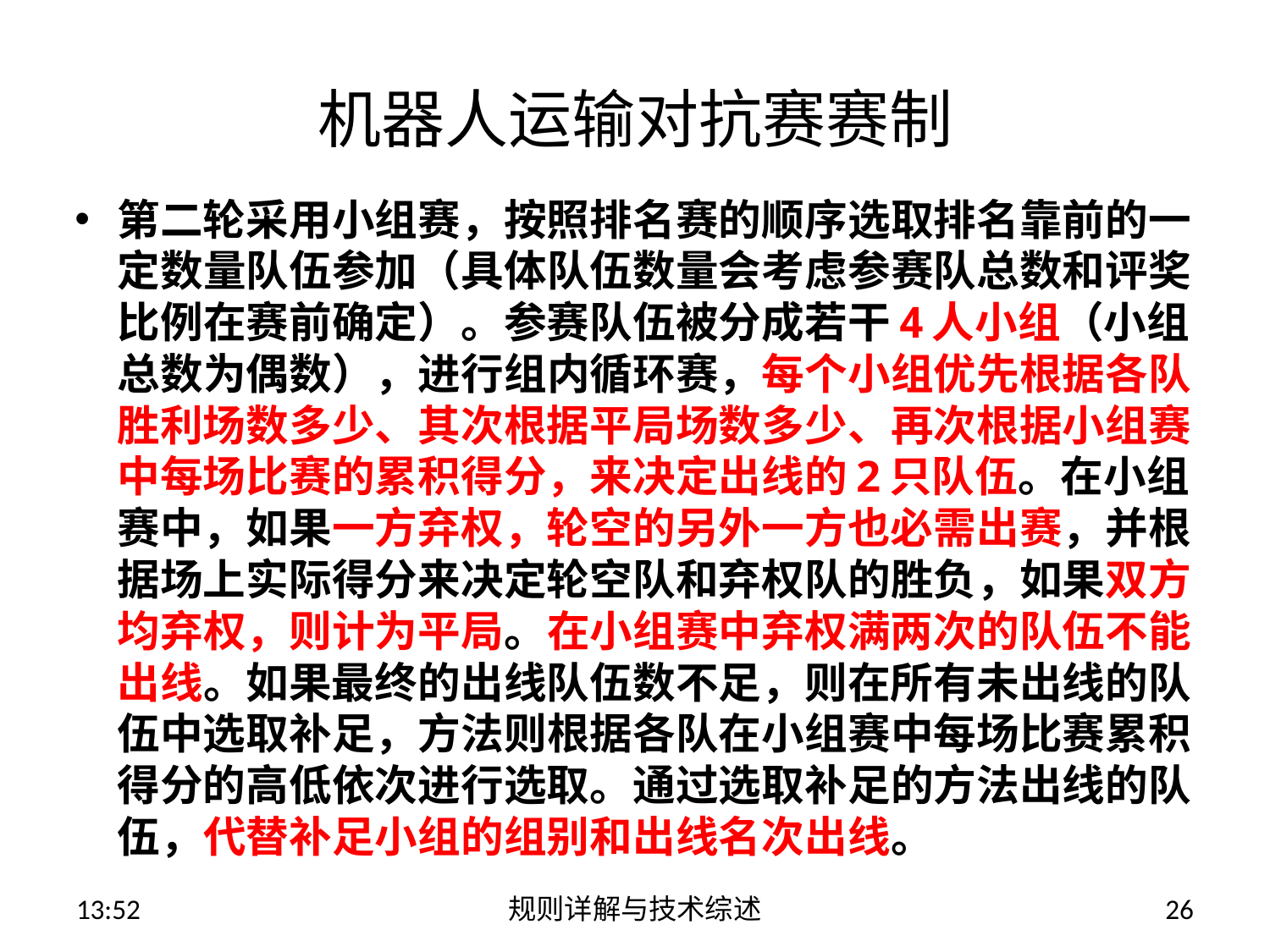

# 机器人运输对抗赛赛制
第二轮采用小组赛，按照排名赛的顺序选取排名靠前的一定数量队伍参加（具体队伍数量会考虑参赛队总数和评奖比例在赛前确定）。参赛队伍被分成若干4人小组（小组总数为偶数），进行组内循环赛，每个小组优先根据各队胜利场数多少、其次根据平局场数多少、再次根据小组赛中每场比赛的累积得分，来决定出线的2只队伍。在小组赛中，如果一方弃权，轮空的另外一方也必需出赛，并根据场上实际得分来决定轮空队和弃权队的胜负，如果双方均弃权，则计为平局。在小组赛中弃权满两次的队伍不能出线。如果最终的出线队伍数不足，则在所有未出线的队伍中选取补足，方法则根据各队在小组赛中每场比赛累积得分的高低依次进行选取。通过选取补足的方法出线的队伍，代替补足小组的组别和出线名次出线。
13:52
规则详解与技术综述
26